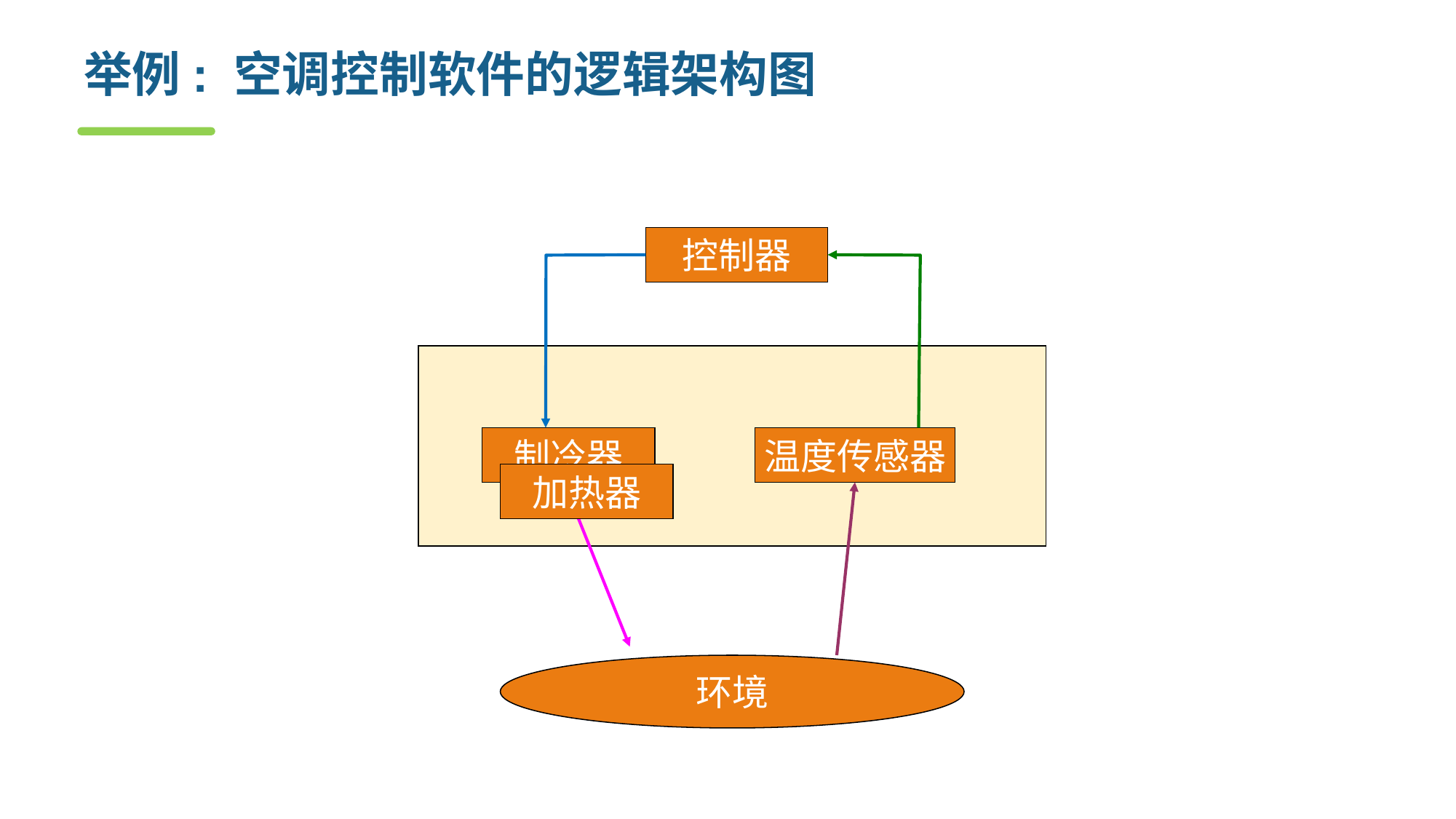

# 举例: 空调控制软件的逻辑架构图
控制器

制冷器
温度传感器
加热器

环境
82